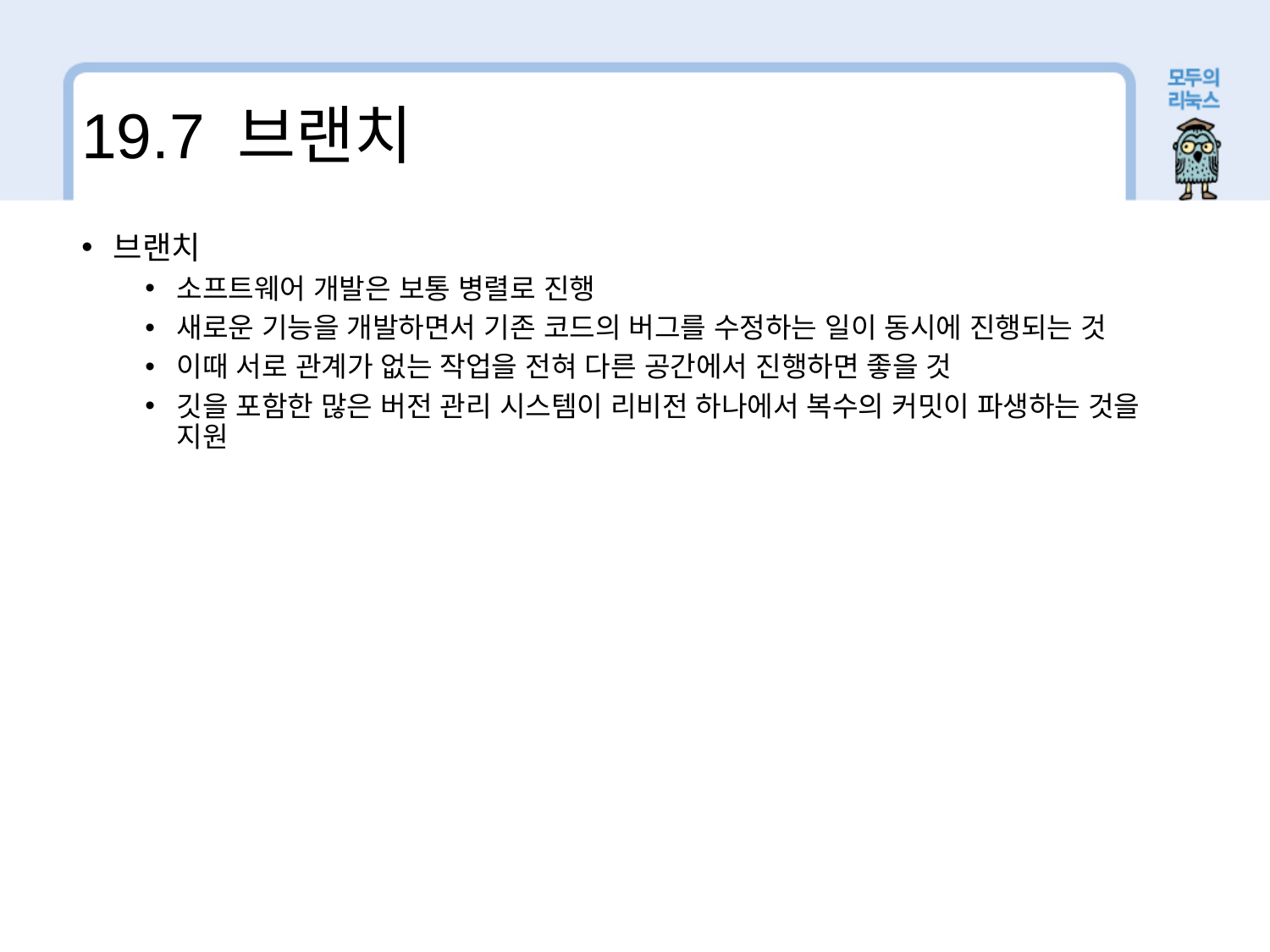

19.7 브랜치
브랜치
소프트웨어 개발은 보통 병렬로 진행
새로운 기능을 개발하면서 기존 코드의 버그를 수정하는 일이 동시에 진행되는 것
이때 서로 관계가 없는 작업을 전혀 다른 공간에서 진행하면 좋을 것
깃을 포함한 많은 버전 관리 시스템이 리비전 하나에서 복수의 커밋이 파생하는 것을 지원